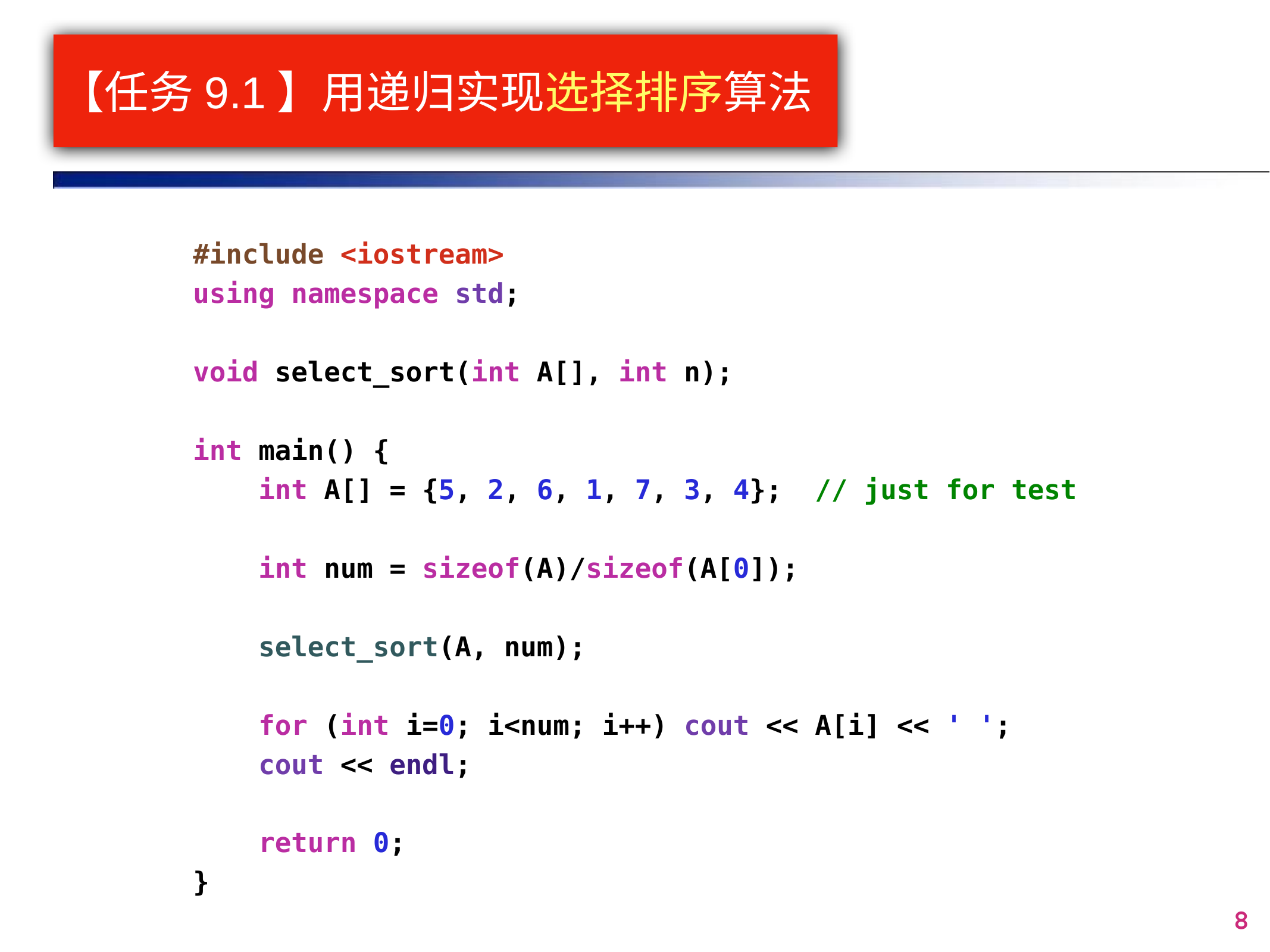

# 【任务9.1】用递归实现选择排序算法
#include <iostream>
using namespace std;

void select_sort(int A[], int n);

int main() {
    int A[] = {5, 2, 6, 1, 7, 3, 4};  // just for test

    int num = sizeof(A)/sizeof(A[0]);

    select_sort(A, num);

    for (int i=0; i<num; i++) cout << A[i] << ' ';
    cout << endl;

    return 0;
}
8